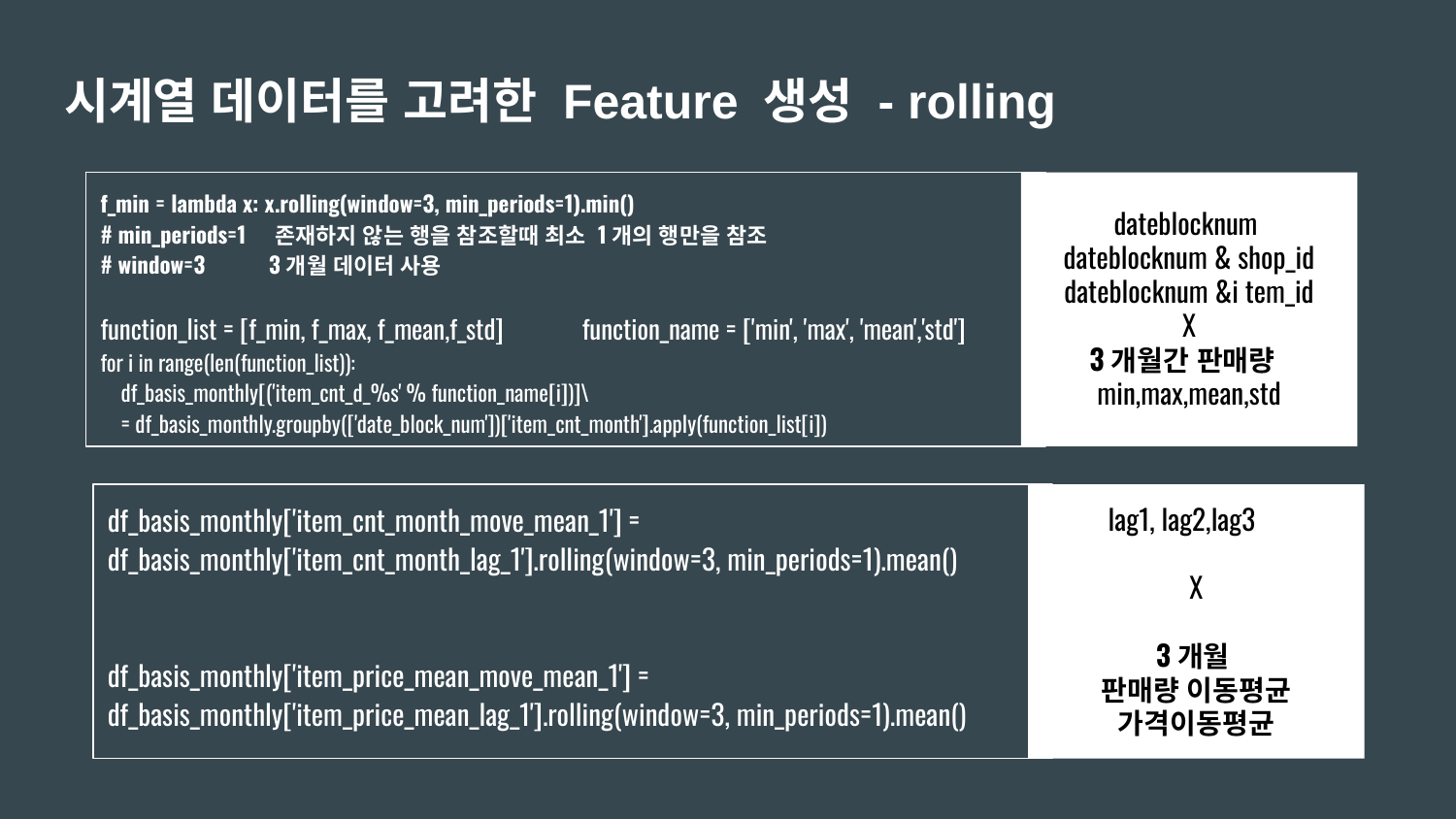

# 시계열 데이터를 고려한 Feature 생성 - rolling

dateblocknum
dateblocknum & shop_id
dateblocknum &i tem_id
X
3개월간 판매량   min,max,mean,std

f_min = lambda x: x.rolling(window=3, min_periods=1).min()
# min_periods=1    존재하지 않는 행을 참조할때 최소 1개의 행만을 참조
# window=3           3개월 데이터 사용

function_list = [f_min, f_max, f_mean,f_std]             function_name = ['min', 'max', 'mean','std']
for i in range(len(function_list)):
    df_basis_monthly[('item_cnt_d_%s' % function_name[i])]\
    = df_basis_monthly.groupby(['date_block_num'])['item_cnt_month'].apply(function_list[i])

          lag1, lag2,lag3

X

3개월
판매량 이동평균
가격이동평균
df_basis_monthly['item_cnt_month_move_mean_1'] = df_basis_monthly['item_cnt_month_lag_1'].rolling(window=3, min_periods=1).mean()

df_basis_monthly['item_price_mean_move_mean_1'] = df_basis_monthly['item_price_mean_lag_1'].rolling(window=3, min_periods=1).mean()